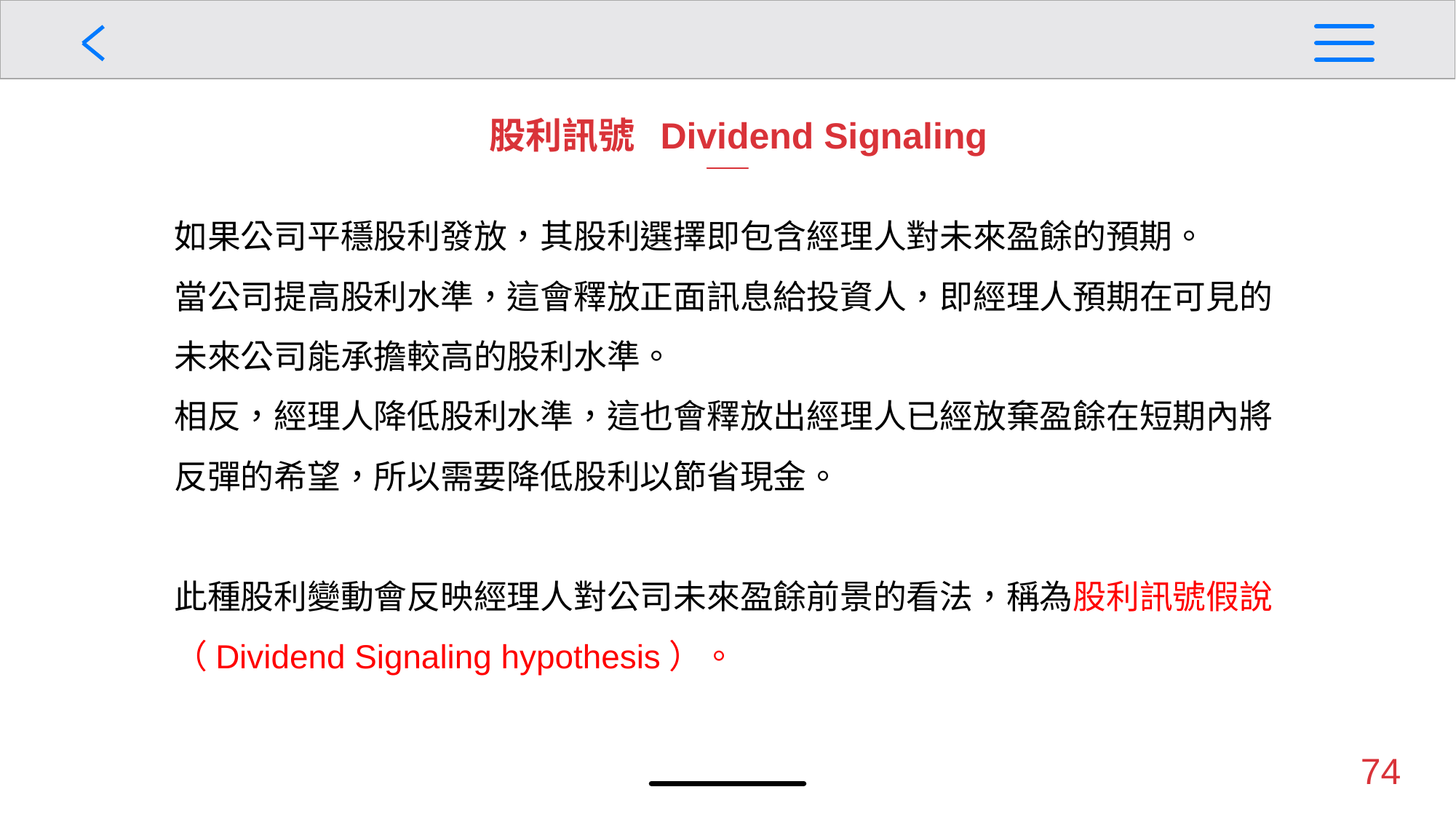

股利訊號  Dividend Signaling
如果公司平穩股利發放，其股利選擇即包含經理人對未來盈餘的預期。
當公司提高股利水準，這會釋放正面訊息給投資人，即經理人預期在可見的未來公司能承擔較高的股利水準。
相反，經理人降低股利水準，這也會釋放出經理人已經放棄盈餘在短期內將反彈的希望，所以需要降低股利以節省現金。

此種股利變動會反映經理人對公司未來盈餘前景的看法，稱為股利訊號假說（Dividend Signaling hypothesis）。
74